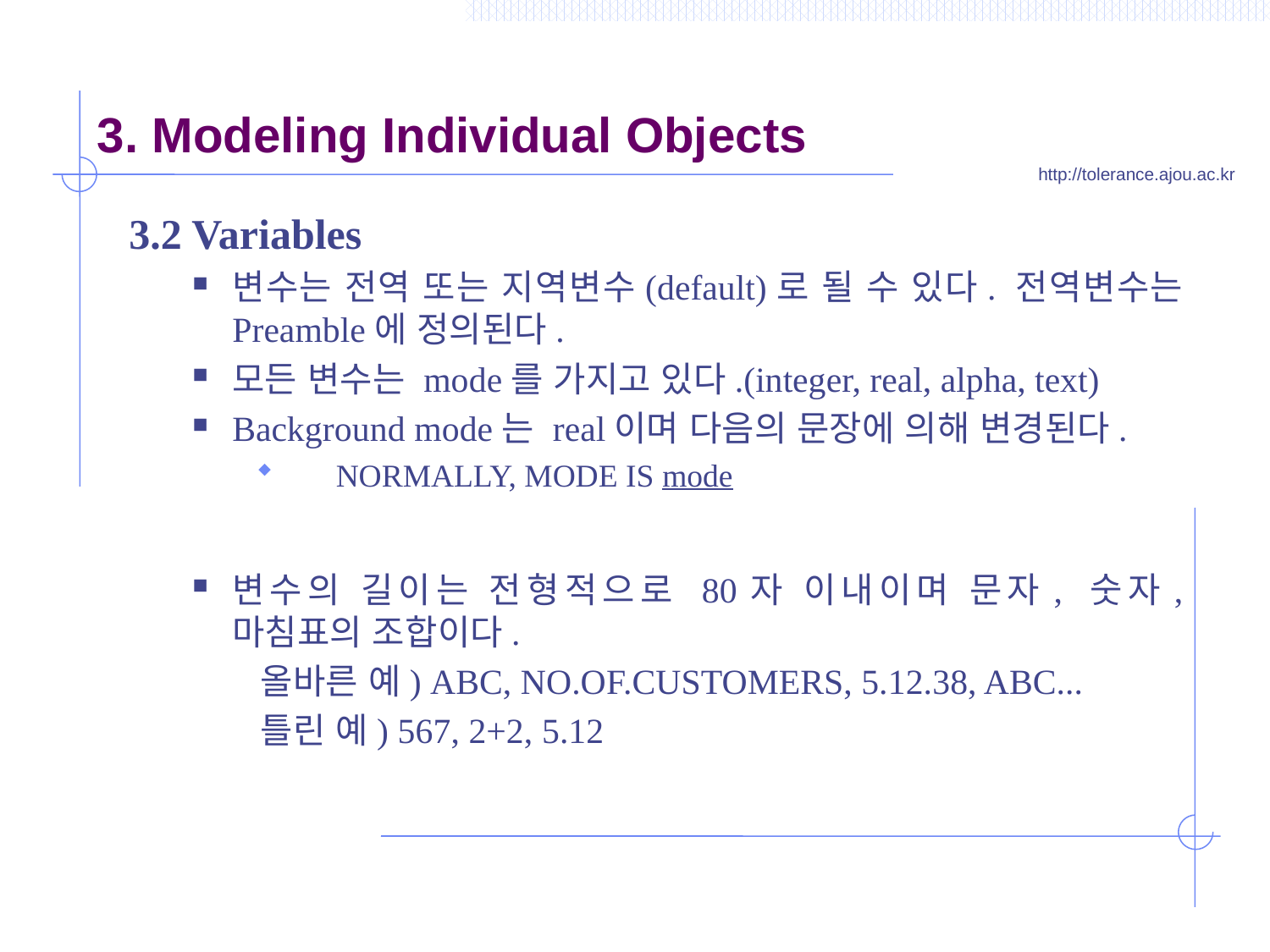

# 3. Modeling Individual Objects
3.2 Variables
변수는 전역 또는 지역변수(default)로 될 수 있다. 전역변수는 Preamble에 정의된다.
모든 변수는 mode를 가지고 있다.(integer, real, alpha, text)
Background mode는 real이며 다음의 문장에 의해 변경된다.
      NORMALLY, MODE IS mode

변수의 길이는 전형적으로 80자 이내이며 문자, 숫자, 마침표의 조합이다.
      올바른 예) ABC, NO.OF.CUSTOMERS, 5.12.38, ABC...
      틀린 예) 567, 2+2, 5.12